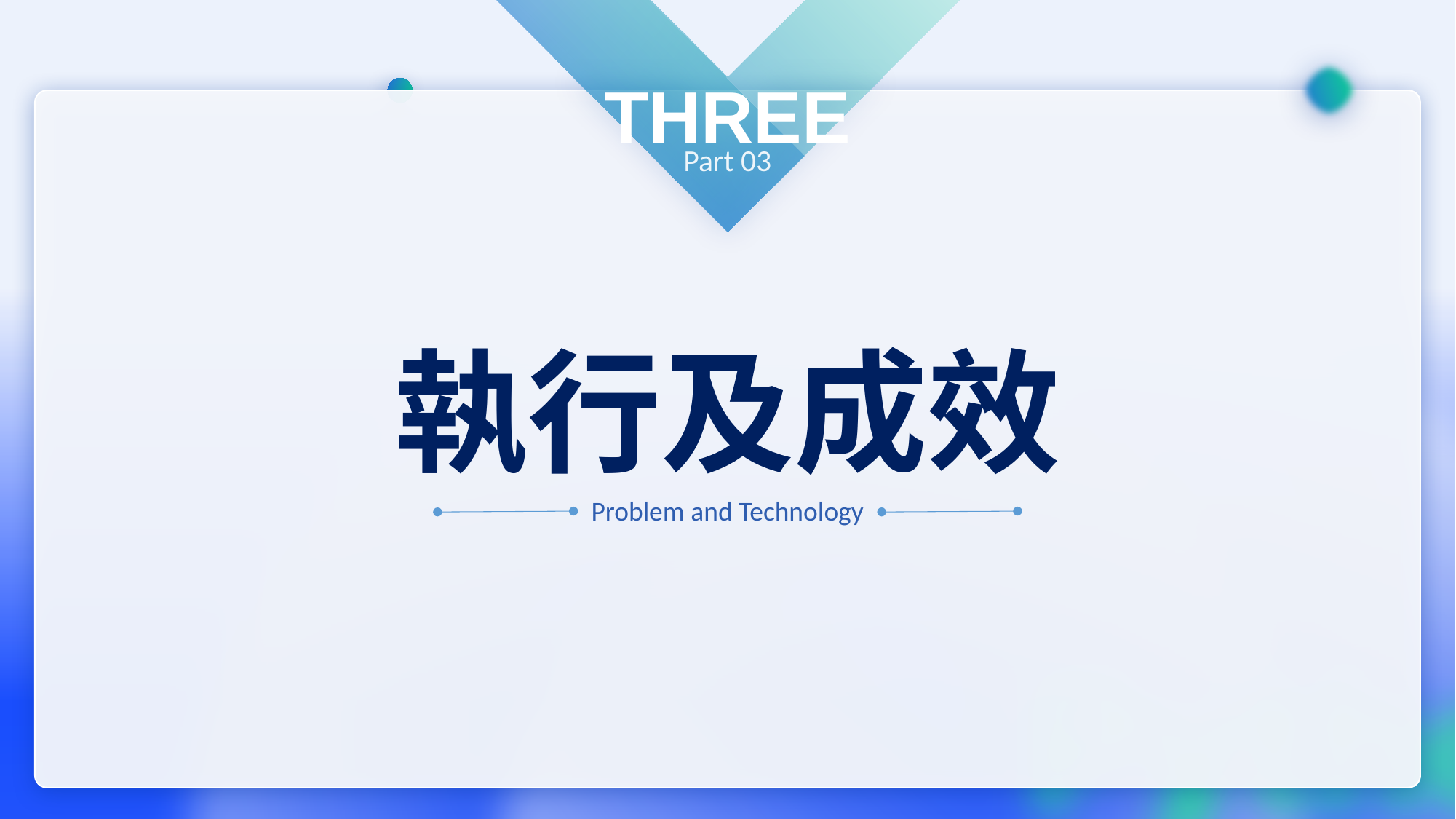

THREE

Part 03
執行及成效
Problem and Technology